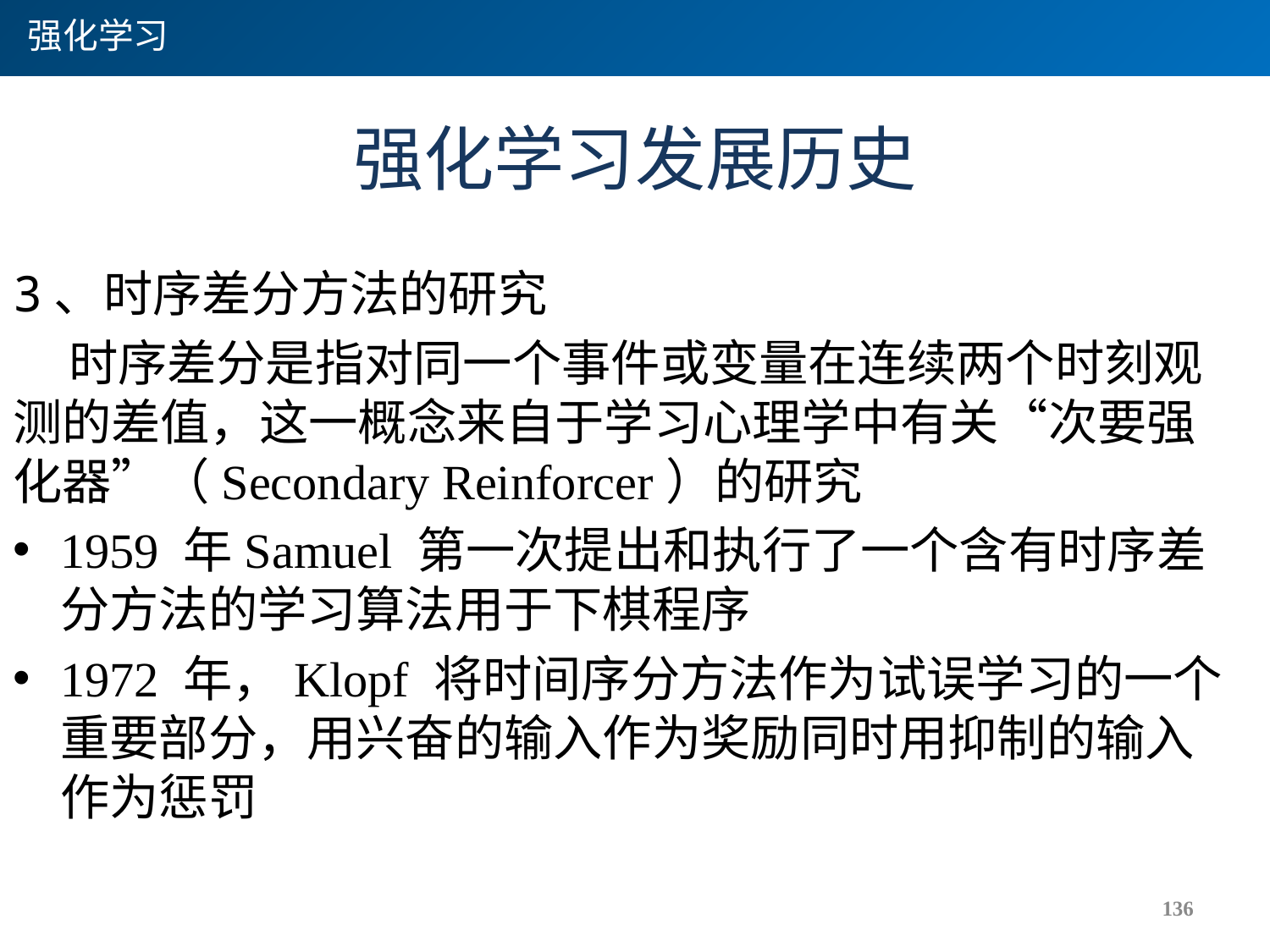

强化学习

# 强化学习发展历史
3、时序差分方法的研究
    时序差分是指对同一个事件或变量在连续两个时刻观测的差值，这一概念来自于学习心理学中有关“次要强化器”（Secondary Reinforcer）的研究
1959 年Samuel 第一次提出和执行了一个含有时序差分方法的学习算法用于下棋程序
1972 年，Klopf 将时间序分方法作为试误学习的一个重要部分，用兴奋的输入作为奖励同时用抑制的输入作为惩罚
136